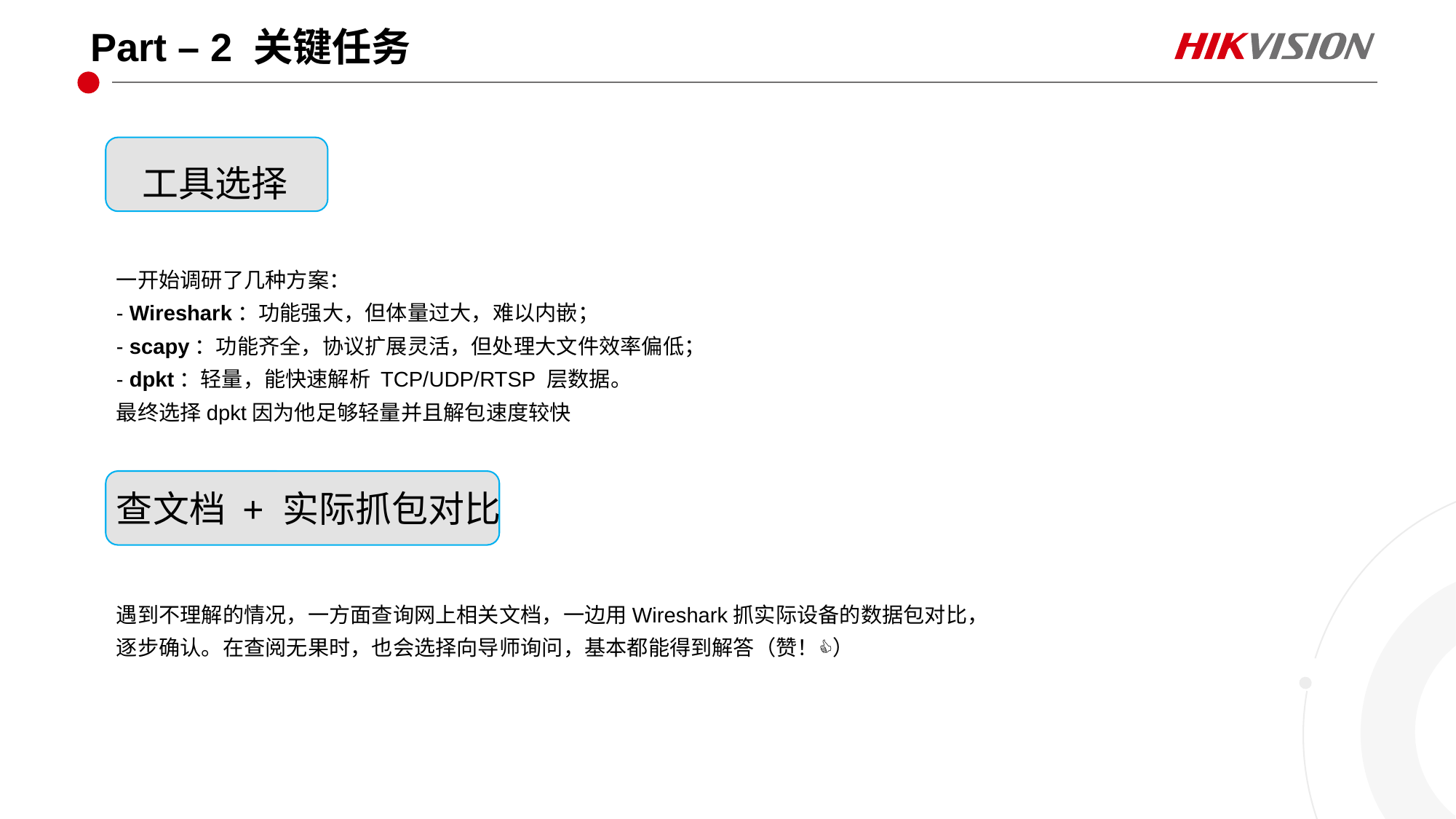

# Part – 2 关键任务
工具选择

一开始调研了几种方案：
- Wireshark：功能强大，但体量过大，难以内嵌；
- scapy：功能齐全，协议扩展灵活，但处理大文件效率偏低；
- dpkt：轻量，能快速解析 TCP/UDP/RTSP 层数据。
最终选择dpkt因为他足够轻量并且解包速度较快

查文档 + 实际抓包对比
遇到不理解的情况，一方面查询网上相关文档，一边用Wireshark抓实际设备的数据包对比，逐步确认。在查阅无果时，也会选择向导师询问，基本都能得到解答（赞！👍）